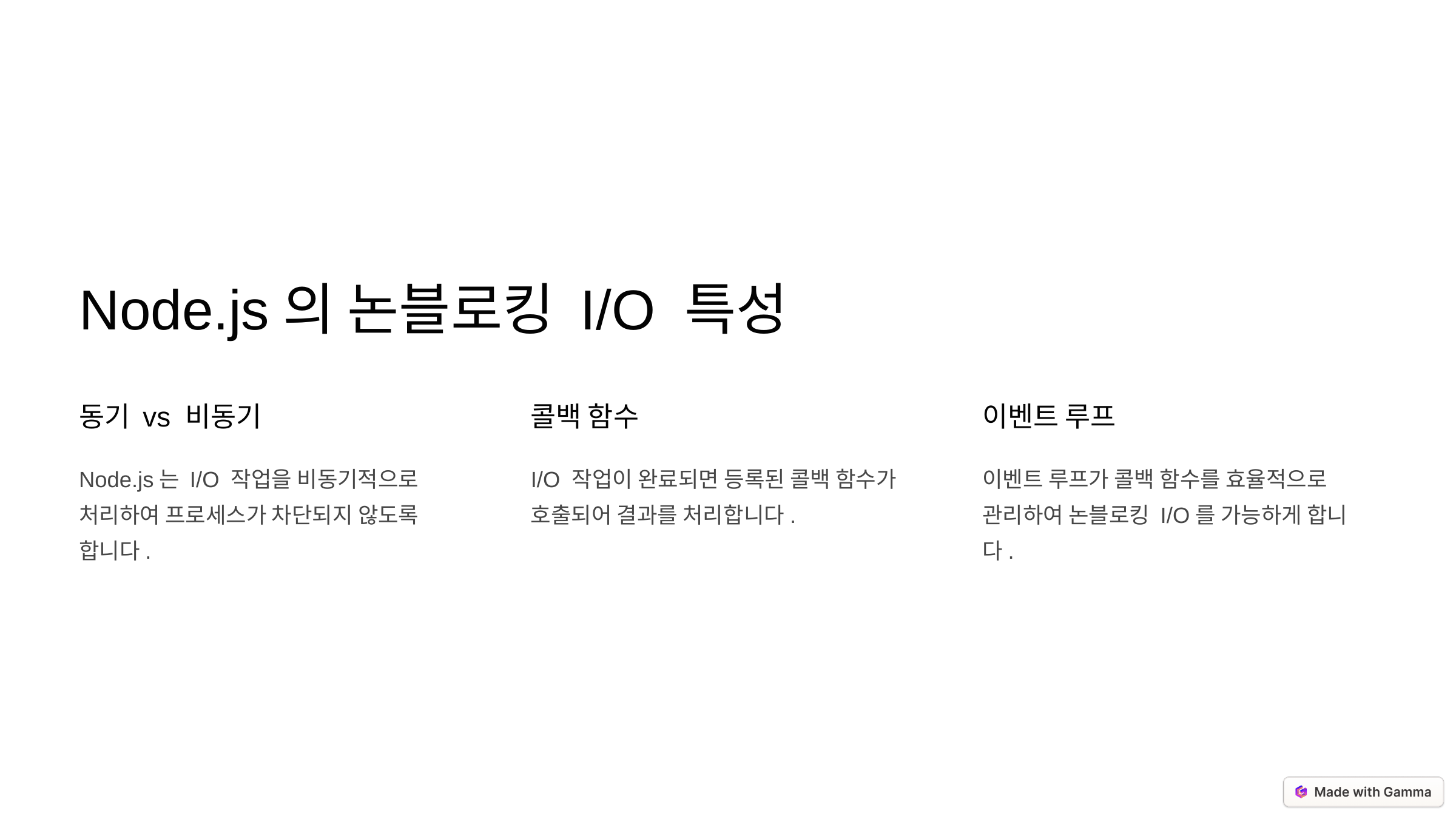

Node.js의 논블로킹 I/O 특성
동기 vs 비동기
콜백 함수
이벤트 루프
Node.js는 I/O 작업을 비동기적으로 처리하여 프로세스가 차단되지 않도록 합니다.
I/O 작업이 완료되면 등록된 콜백 함수가 호출되어 결과를 처리합니다.
이벤트 루프가 콜백 함수를 효율적으로 관리하여 논블로킹 I/O를 가능하게 합니다.